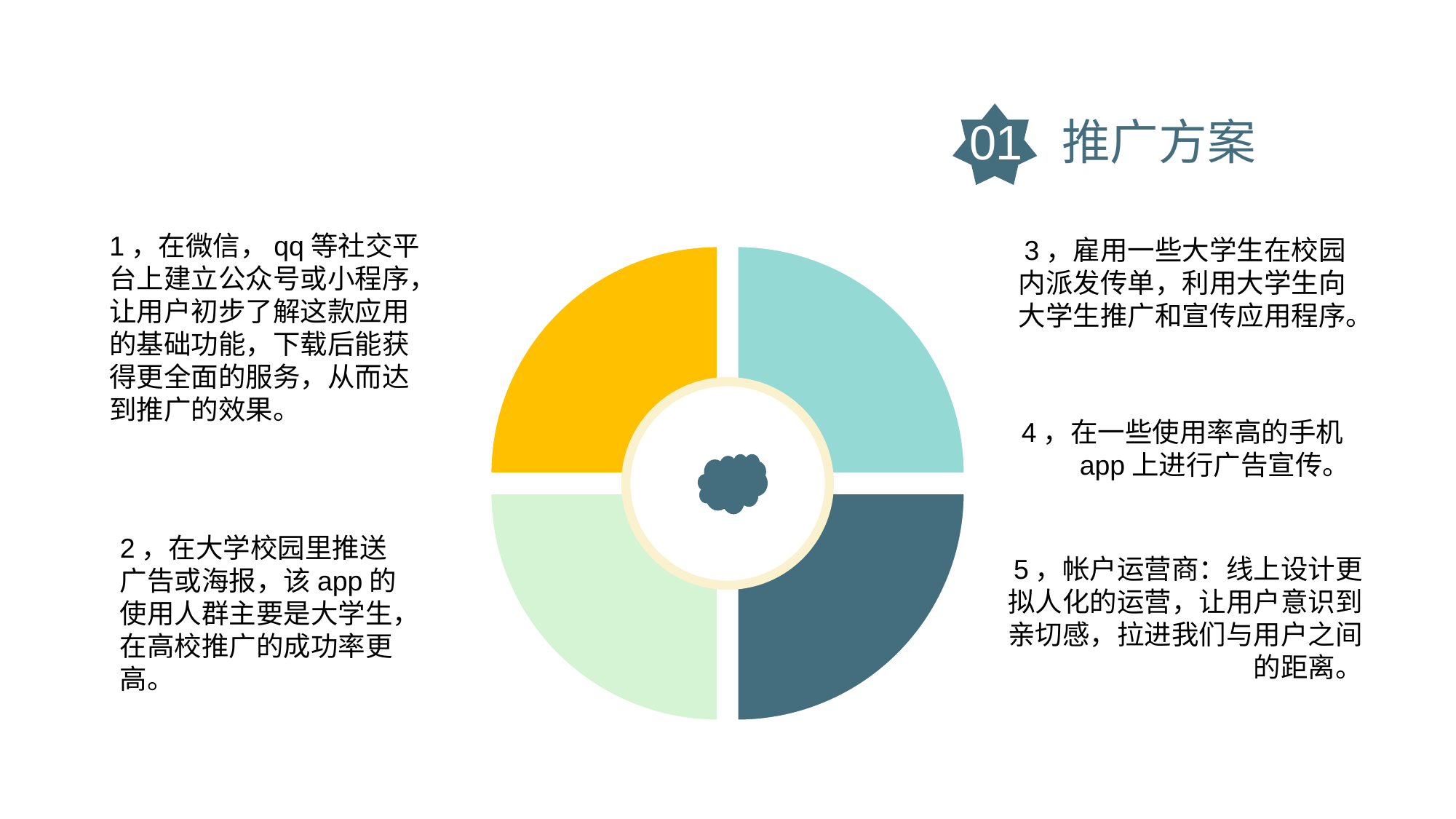

01  推广方案
1，在微信，qq等社交平台上建立公众号或小程序，让用户初步了解这款应用的基础功能，下载后能获得更全面的服务，从而达到推广的效果。
3，雇用一些大学生在校园内派发传单，利用大学生向大学生推广和宣传应用程序。

### Chart

| Category | 销售额 |
|---|---|
| 第一季度 | 2.0 |
| 第二季度 | 2.0 |
| 第三季度 | 2.0 |
| 第四季度 | 2.0 |
4，在一些使用率高的手机app上进行广告宣传。

2，在大学校园里推送广告或海报，该app的使用人群主要是大学生，在高校推广的成功率更高。
5，帐户运营商：线上设计更拟人化的运营，让用户意识到亲切感，拉进我们与用户之间的距离。